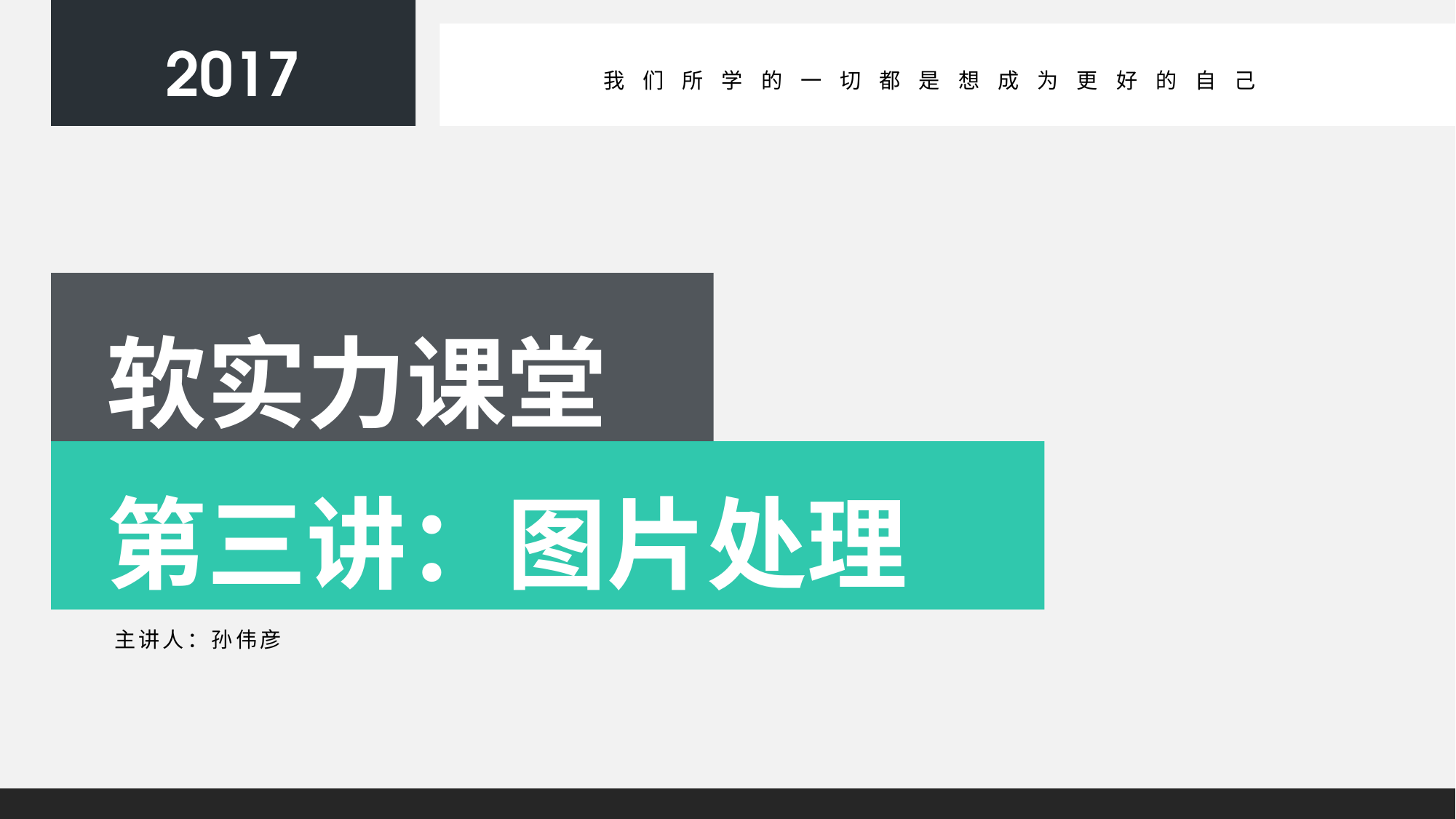

2017
我们所学的一切都是想成为更好的自己
软实力课堂
第三讲：图片处理
主讲人：孙伟彦